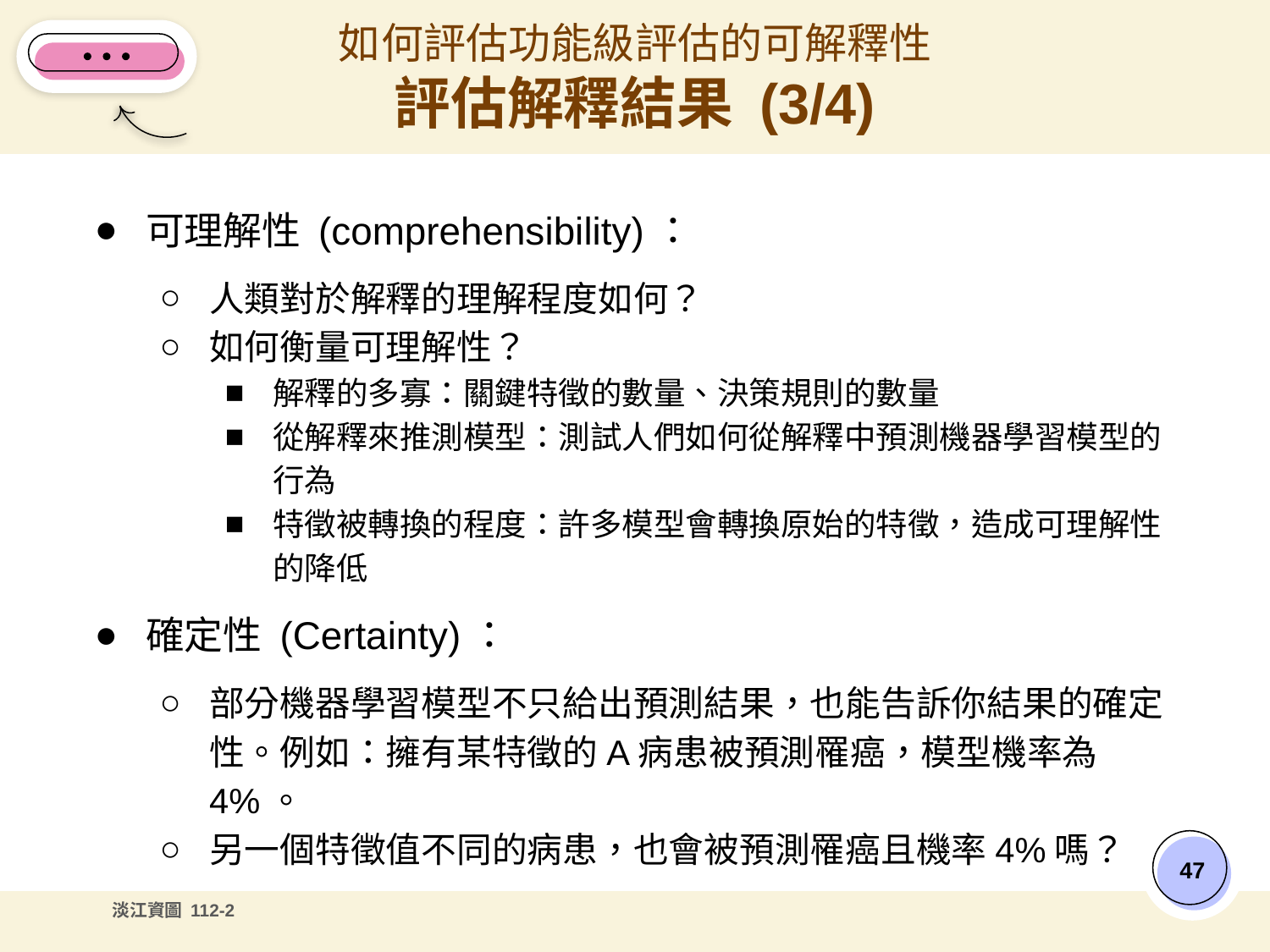

# 如何評估功能級評估的可解釋性
評估解釋結果 (3/4)
可理解性 (comprehensibility)：
人類對於解釋的理解程度如何？
如何衡量可理解性？
解釋的多寡：關鍵特徵的數量、決策規則的數量
從解釋來推測模型：測試人們如何從解釋中預測機器學習模型的行為
特徵被轉換的程度：許多模型會轉換原始的特徵，造成可理解性的降低
確定性 (Certainty)：
部分機器學習模型不只給出預測結果，也能告訴你結果的確定性。例如：擁有某特徵的A病患被預測罹癌，模型機率為4%。
另一個特徵值不同的病患，也會被預測罹癌且機率4%嗎？
47